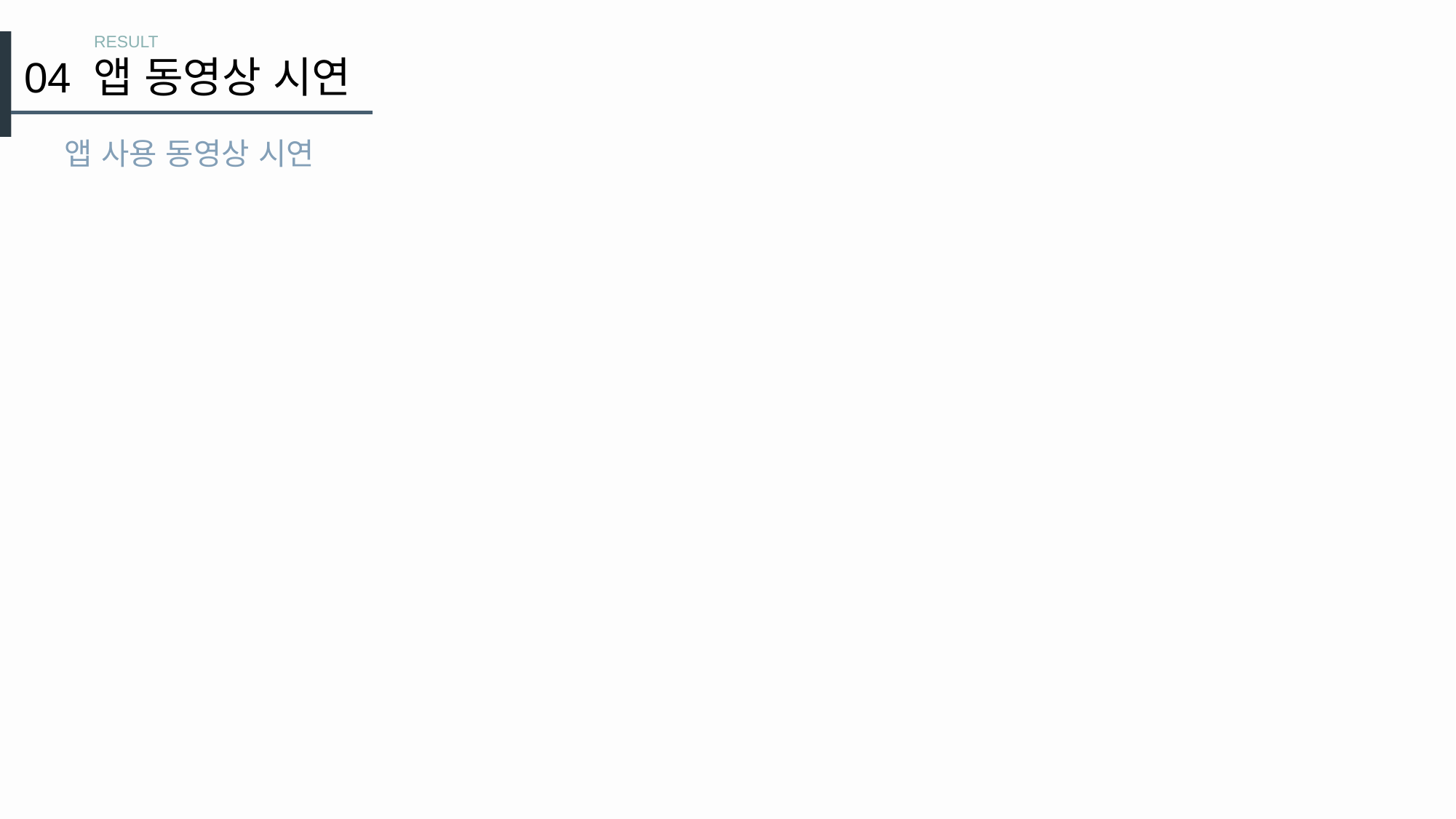

RESULT

04 앱 동영상 시연
앱 사용 동영상 시연